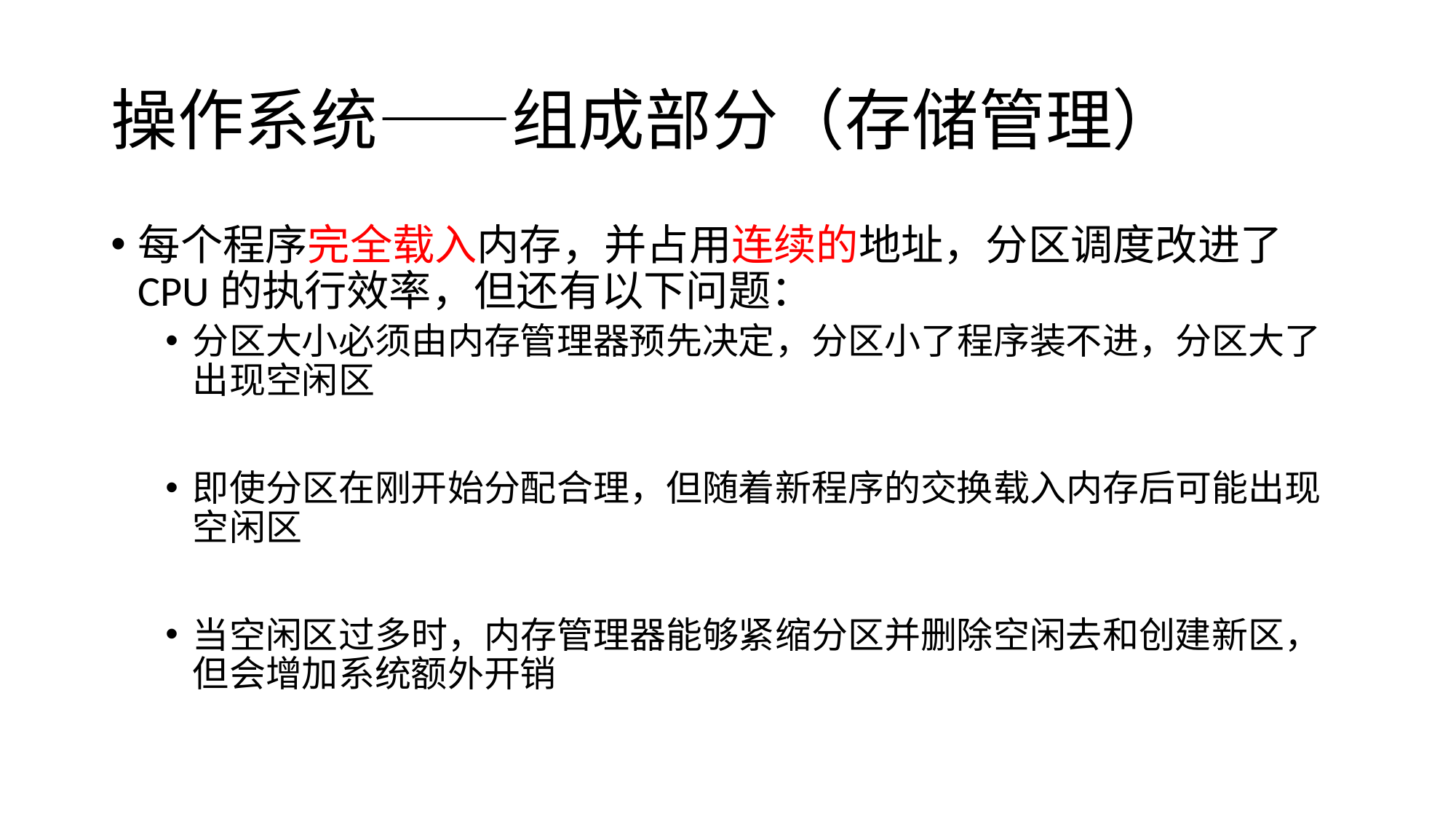

# 操作系统——组成部分（存储管理）
每个程序完全载入内存，并占用连续的地址，分区调度改进了CPU的执行效率，但还有以下问题：
分区大小必须由内存管理器预先决定，分区小了程序装不进，分区大了出现空闲区

即使分区在刚开始分配合理，但随着新程序的交换载入内存后可能出现空闲区

当空闲区过多时，内存管理器能够紧缩分区并删除空闲去和创建新区，但会增加系统额外开销